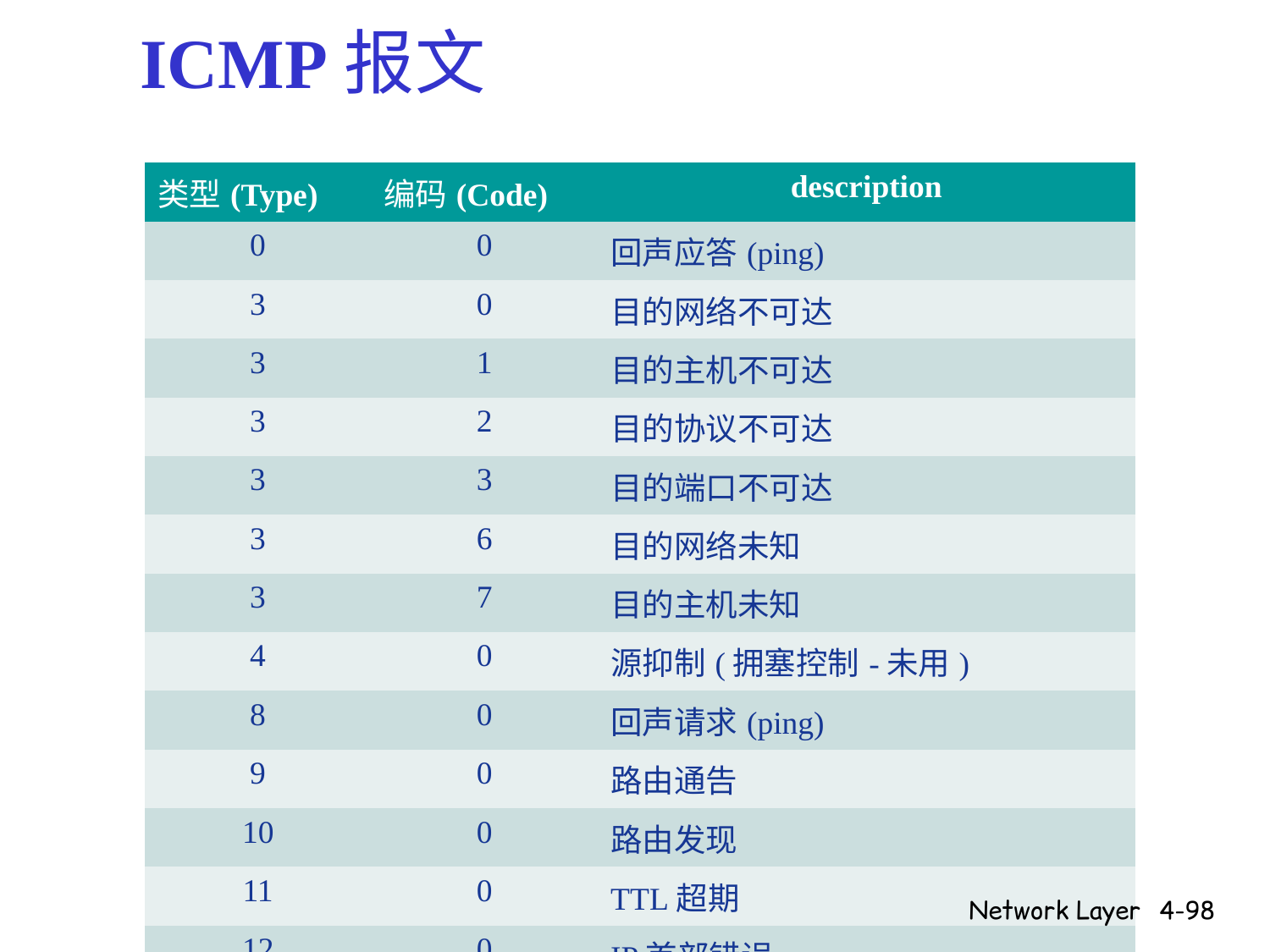

ICMP报文
| 类型(Type) | 编码(Code) | description |
| --- | --- | --- |
| 0 | 0 | 回声应答(ping) |
| 3 | 0 | 目的网络不可达 |
| 3 | 1 | 目的主机不可达 |
| 3 | 2 | 目的协议不可达 |
| 3 | 3 | 目的端口不可达 |
| 3 | 6 | 目的网络未知 |
| 3 | 7 | 目的主机未知 |
| 4 | 0 | 源抑制(拥塞控制-未用) |
| 8 | 0 | 回声请求(ping) |
| 9 | 0 | 路由通告 |
| 10 | 0 | 路由发现 |
| 11 | 0 | TTL超期 |
| 12 | 0 | IP首部错误 |
Network Layer
4-98